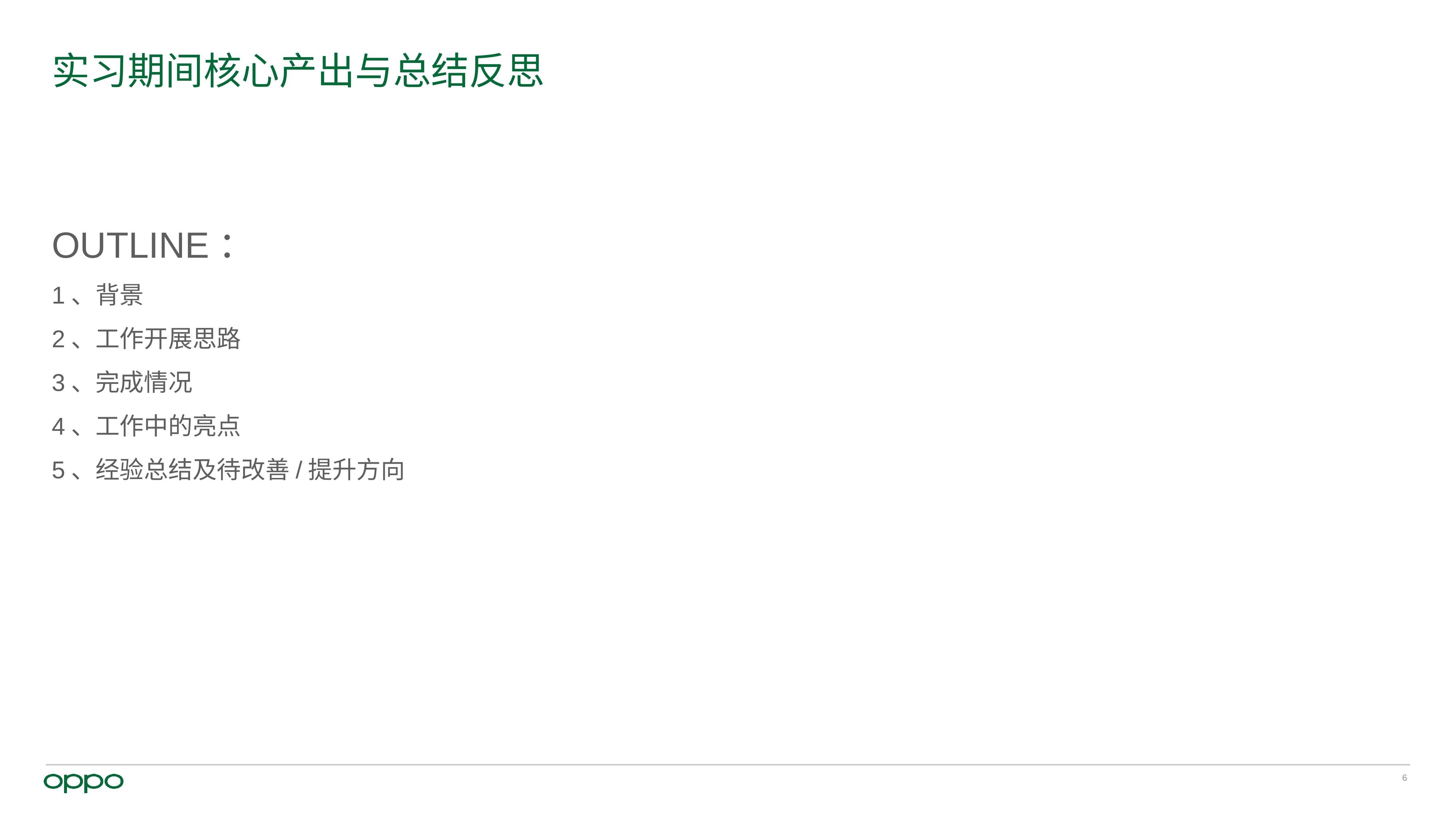

# 实习期间核心产出与总结反思
OUTLINE：
1、背景
2、工作开展思路
3、完成情况
4、工作中的亮点
5、经验总结及待改善/提升方向